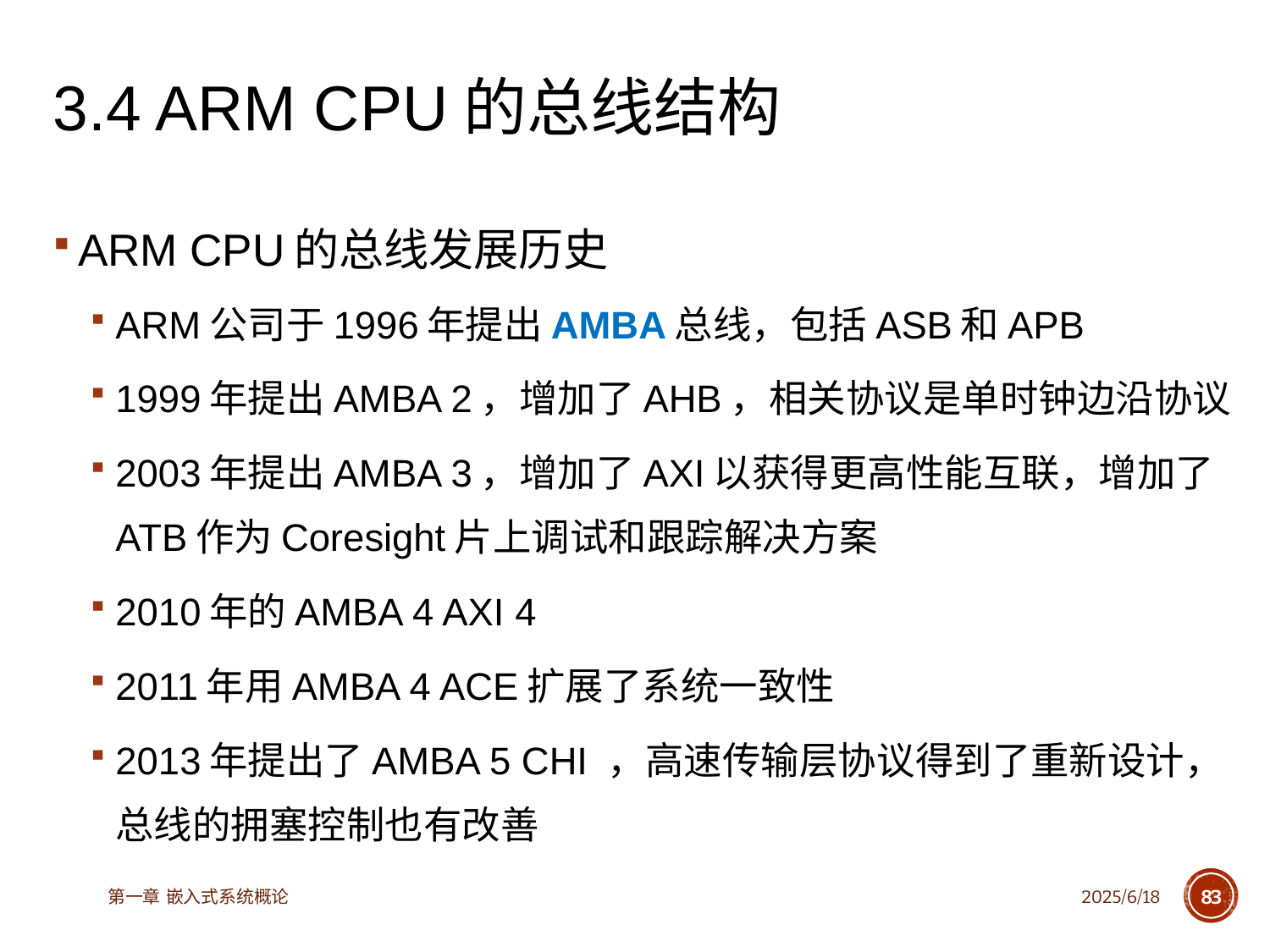

# 3.4 ARM CPU的总线结构
ARM CPU的总线发展历史
ARM公司于1996年提出AMBA总线，包括ASB和APB
1999年提出AMBA 2，增加了AHB，相关协议是单时钟边沿协议
2003年提出AMBA 3，增加了AXI以获得更高性能互联，增加了ATB作为Coresight片上调试和跟踪解决方案
2010年的AMBA 4 AXI 4
2011年用AMBA 4 ACE扩展了系统一致性
2013年提出了AMBA 5 CHI ，高速传输层协议得到了重新设计，总线的拥塞控制也有改善
第一章 嵌入式系统概论
2025/6/18
83